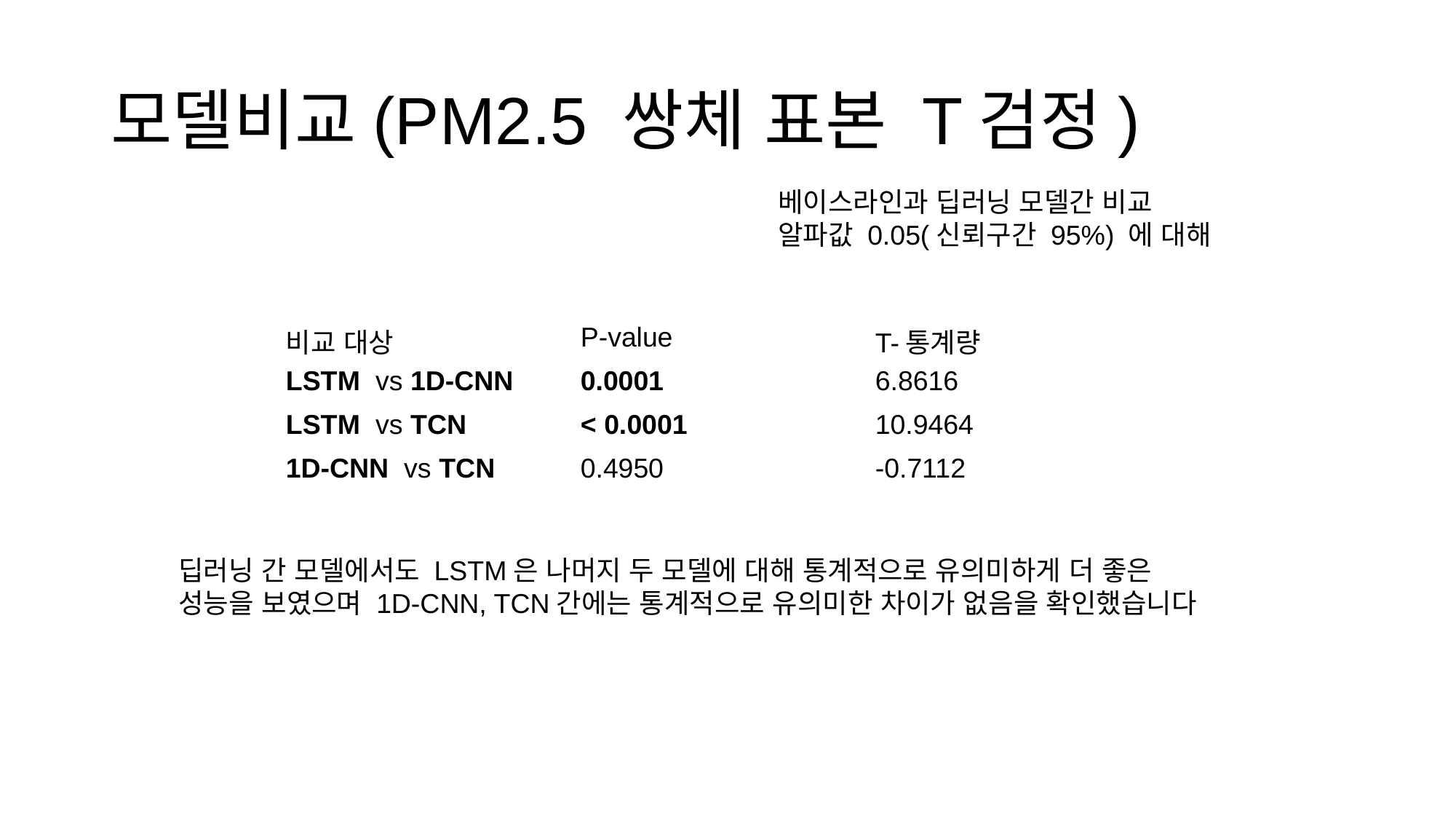

# 모델비교(PM2.5 쌍체 표본 T검정)
베이스라인과 딥러닝 모델간 비교
알파값 0.05(신뢰구간 95%) 에 대해
| 비교 대상 | P-value | T-통계량 |
| --- | --- | --- |
| LSTM vs 1D-CNN | 0.0001 | 6.8616 |
| LSTM vs TCN | < 0.0001 | 10.9464 |
| 1D-CNN vs TCN | 0.4950 | -0.7112 |
딥러닝 간 모델에서도 LSTM은 나머지 두 모델에 대해 통계적으로 유의미하게 더 좋은
성능을 보였으며 1D-CNN, TCN간에는 통계적으로 유의미한 차이가 없음을 확인했습니다